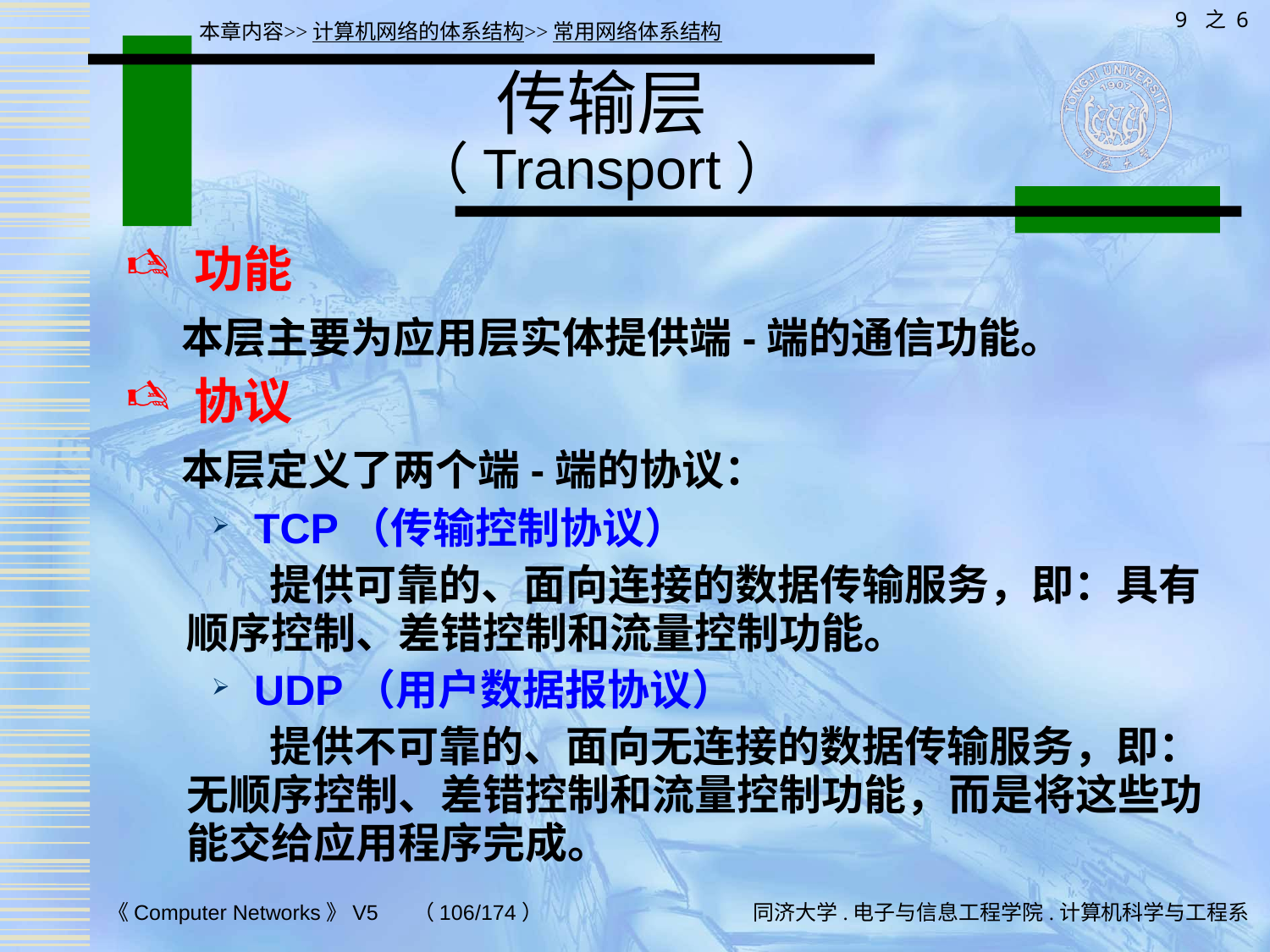

9 之 6
本章内容>>计算机网络的体系结构>>常用网络体系结构
# 传输层 （Transport）
 功能
    本层主要为应用层实体提供端-端的通信功能。
 协议
    本层定义了两个端-端的协议：
  TCP（传输控制协议）
     提供可靠的、面向连接的数据传输服务，即：具有顺序控制、差错控制和流量控制功能。
  UDP（用户数据报协议）
     提供不可靠的、面向无连接的数据传输服务，即：无顺序控制、差错控制和流量控制功能，而是将这些功能交给应用程序完成。